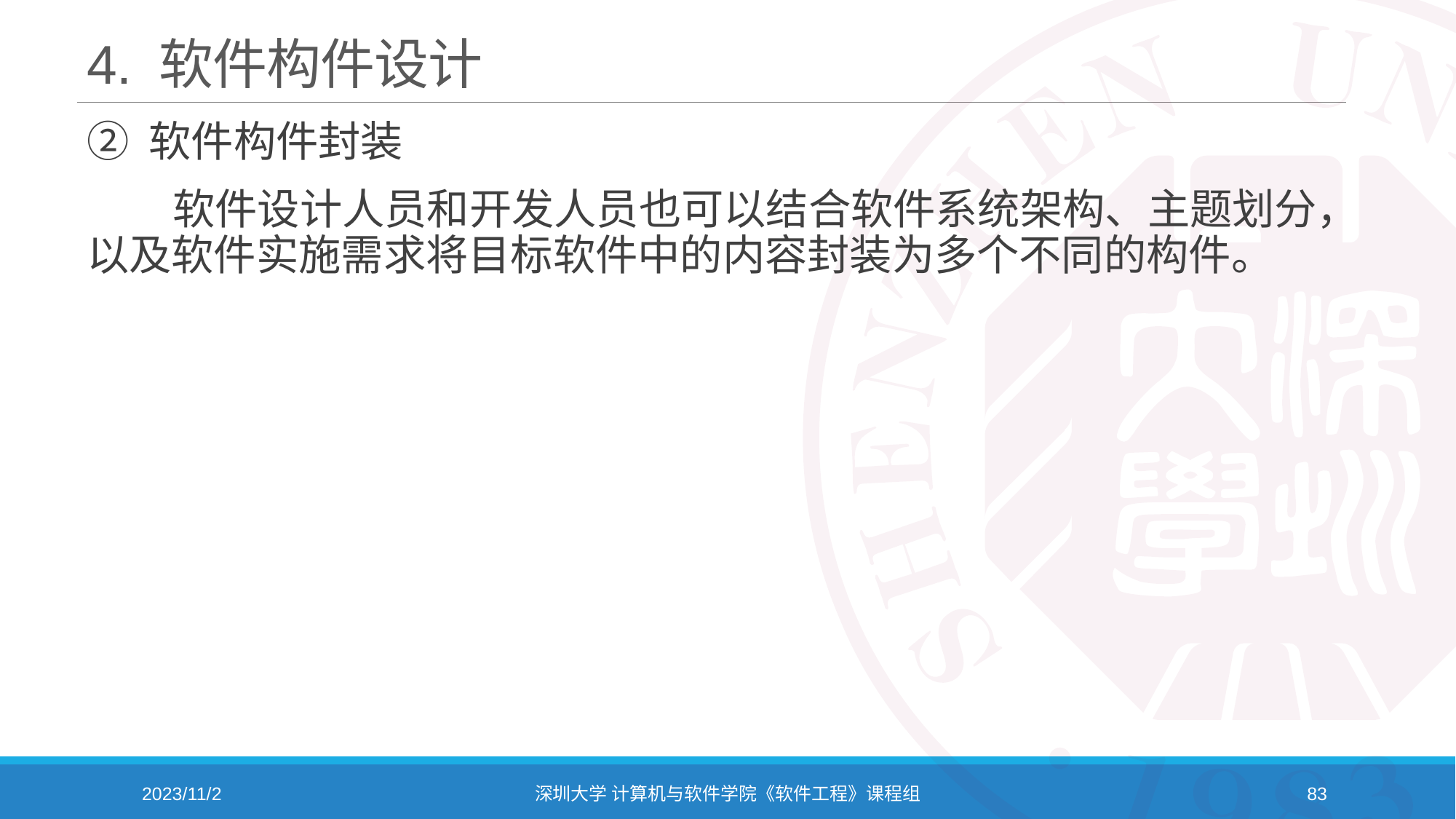

# 4. 软件构件设计
② 软件构件封装
        软件设计人员和开发人员也可以结合软件系统架构、主题划分，以及软件实施需求将目标软件中的内容封装为多个不同的构件。
2023/11/2
深圳大学 计算机与软件学院《软件工程》课程组
83